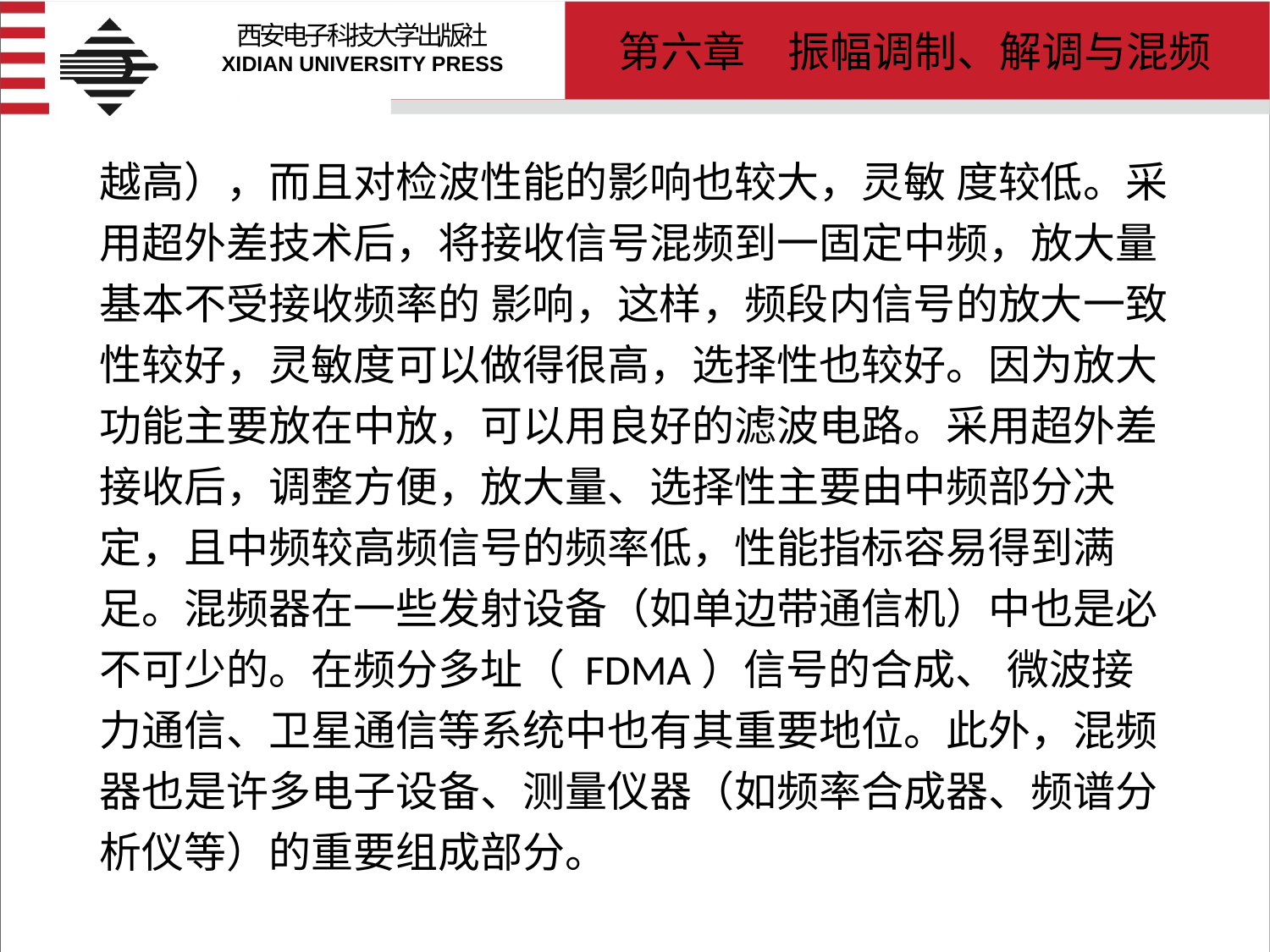

# 越高），而且对检波性能的影响也较大，灵敏 度较低。采用超外差技术后，将接收信号混频到一固定中频，放大量基本不受接收频率的 影响，这样，频段内信号的放大一致性较好，灵敏度可以做得很高，选择性也较好。因为放大功能主要放在中放，可以用良好的滤波电路。采用超外差接收后，调整方便，放大量、选择性主要由中频部分决定，且中频较高频信号的频率低，性能指标容易得到满足。混频器在一些发射设备（如单边带通信机）中也是必不可少的。在频分多址（ FDMA）信号的合成、 微波接力通信、卫星通信等系统中也有其重要地位。此外，混频器也是许多电子设备、测量仪器（如频率合成器、频谱分析仪等）的重要组成部分。